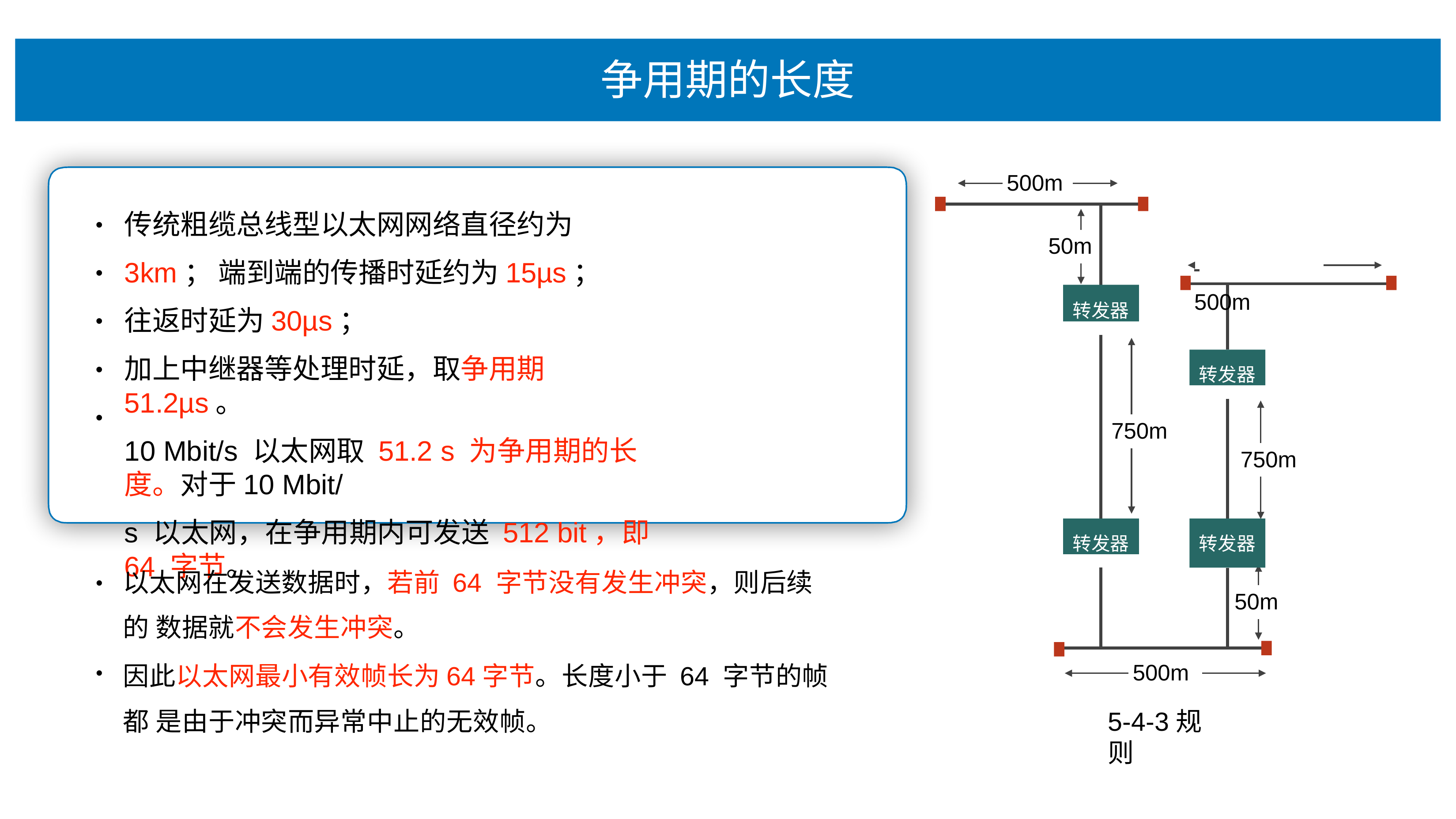

# 争⽤期的⻓度

500m

传统粗缆总线型以太⽹⽹络直径约为3km； 端到端的传播时延约为15µs；
往返时延为30µs；
加上中继器等处理时延，取争⽤期51.2µs。
10 Mbit/s 以太⽹取 51.2 s 为争⽤期的⻓度。对于10 Mbit/
s 以太⽹，在争⽤期内可发送 512 bit，即 64 字节。

•

50m
 	 500m
•

转发器
•

转发器
•

•

750m
750m

转发器

转发器
以太⽹在发送数据时，若前 64 字节没有发⽣冲突，则后续的 数据就不会发⽣冲突。
因此以太⽹最⼩有效帧⻓为64字节。⻓度⼩于 64 字节的帧都 是由于冲突⽽异常中⽌的⽆效帧。

•

50m

500m
•

5-4-3规则